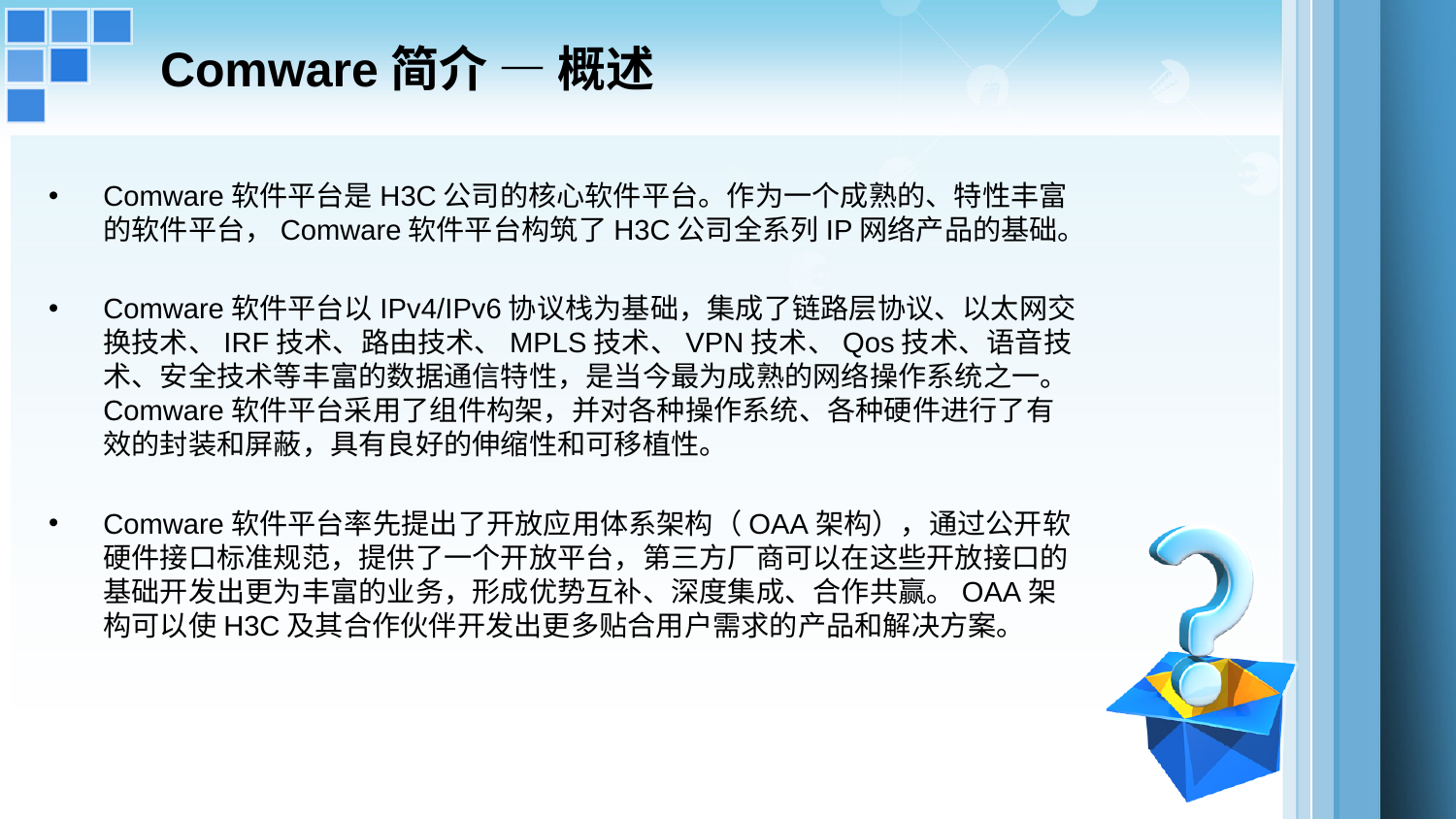

Comware简介 — 概述
Comware软件平台是H3C公司的核心软件平台。作为一个成熟的、特性丰富的软件平台，Comware软件平台构筑了H3C公司全系列IP网络产品的基础。

Comware软件平台以IPv4/IPv6协议栈为基础，集成了链路层协议、以太网交换技术、IRF技术、路由技术、MPLS技术、VPN技术、Qos技术、语音技术、安全技术等丰富的数据通信特性，是当今最为成熟的网络操作系统之一。Comware软件平台采用了组件构架，并对各种操作系统、各种硬件进行了有效的封装和屏蔽，具有良好的伸缩性和可移植性。

Comware软件平台率先提出了开放应用体系架构（OAA架构），通过公开软硬件接口标准规范，提供了一个开放平台，第三方厂商可以在这些开放接口的基础开发出更为丰富的业务，形成优势互补、深度集成、合作共赢。OAA架构可以使H3C及其合作伙伴开发出更多贴合用户需求的产品和解决方案。